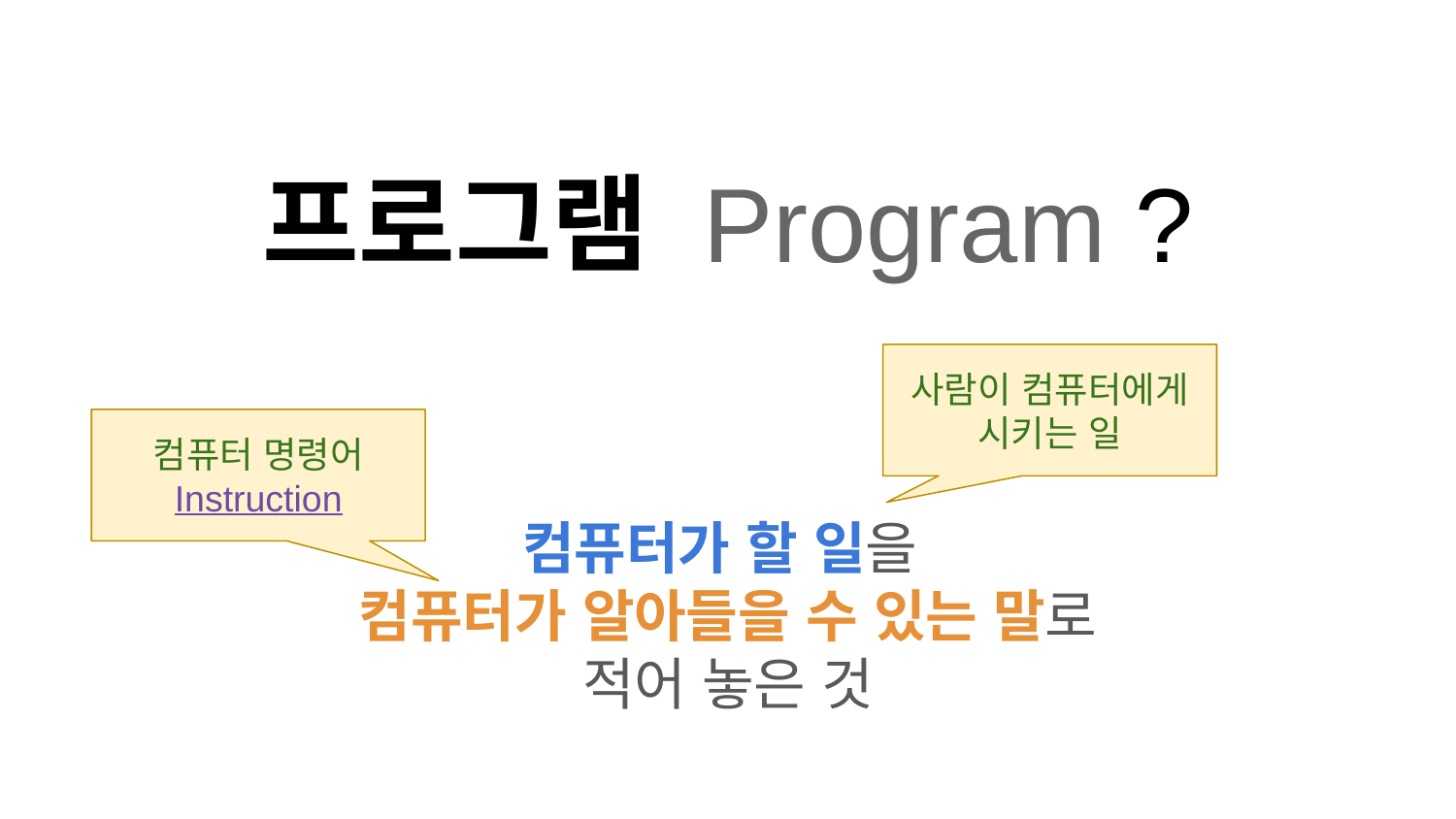

# 프로그램 Program ?
사람이 컴퓨터에게
시키는 일
컴퓨터 명령어
Instruction
컴퓨터가 할 일을
컴퓨터가 알아들을 수 있는 말로
적어 놓은 것